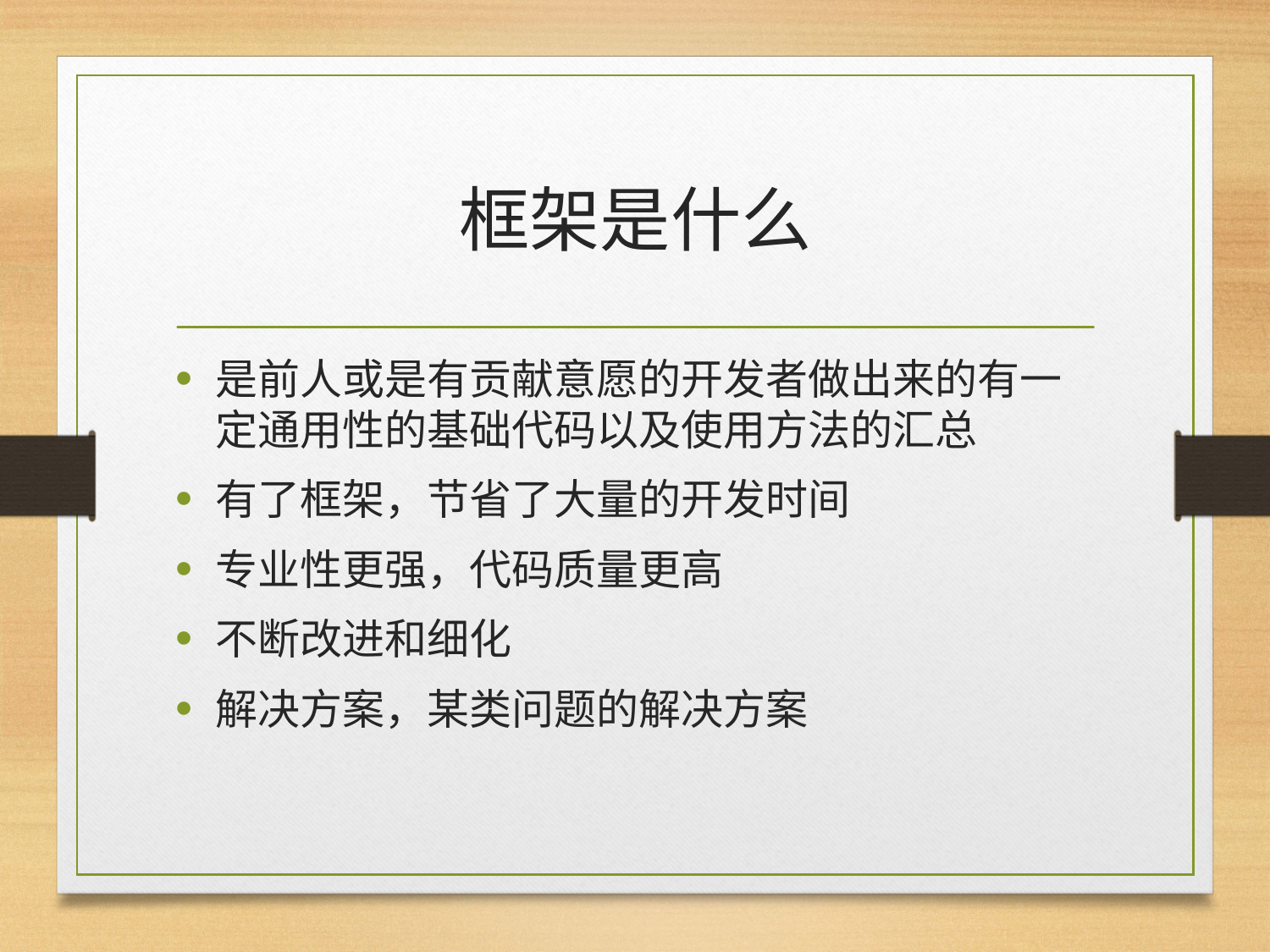

# 框架是什么
是前人或是有贡献意愿的开发者做出来的有一定通用性的基础代码以及使用方法的汇总
有了框架，节省了大量的开发时间
专业性更强，代码质量更高
不断改进和细化
解决方案，某类问题的解决方案